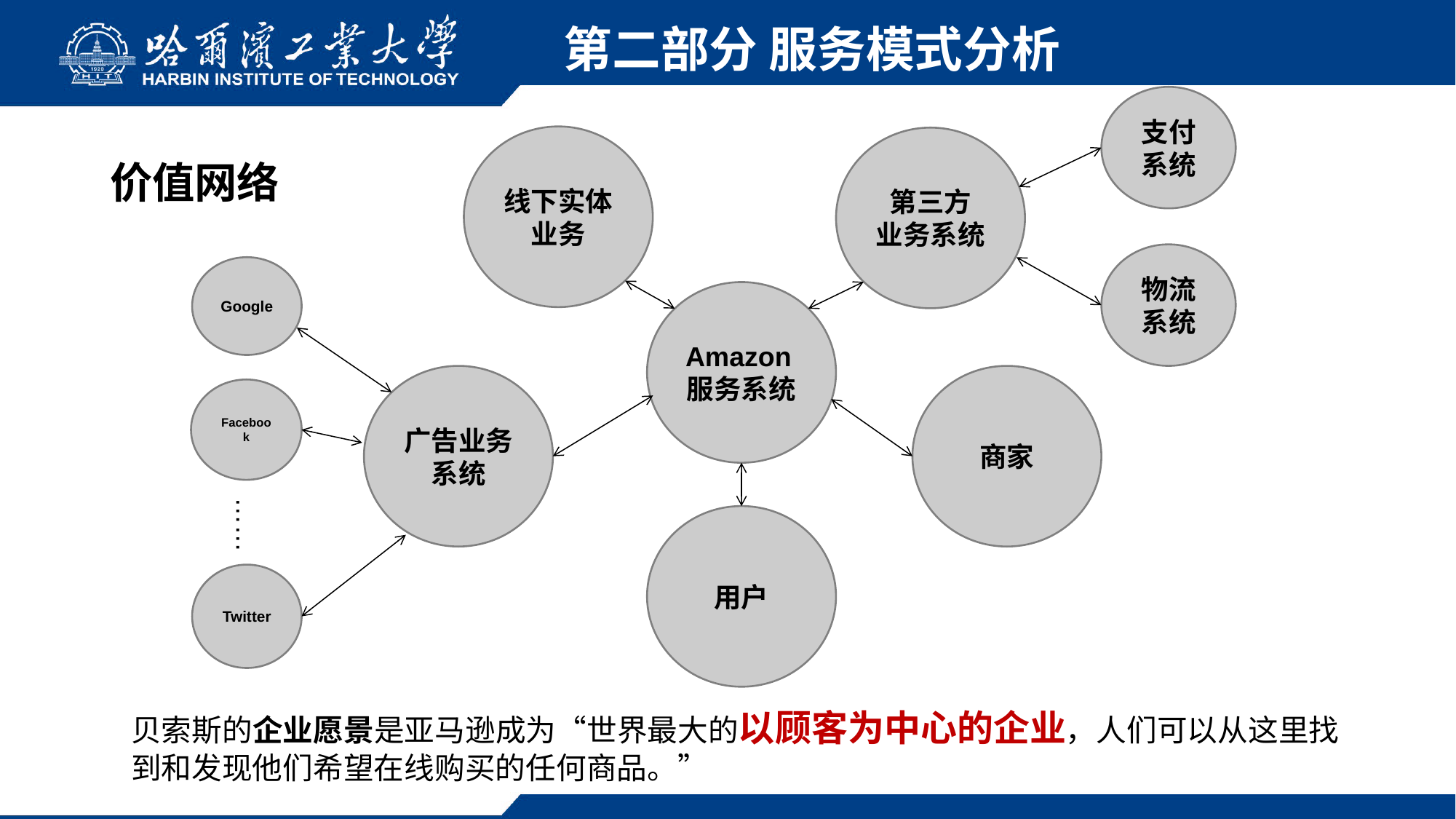

第二部分 服务模式分析
支付系统
线下实体业务
第三方
业务系统
价值网络
物流系统
Google
Amazon服务系统
广告业务系统
商家
Facebook
……
用户
Twitter
贝索斯的企业愿景是亚马逊成为“世界最大的以顾客为中心的企业，人们可以从这里找到和发现他们希望在线购买的任何商品。”